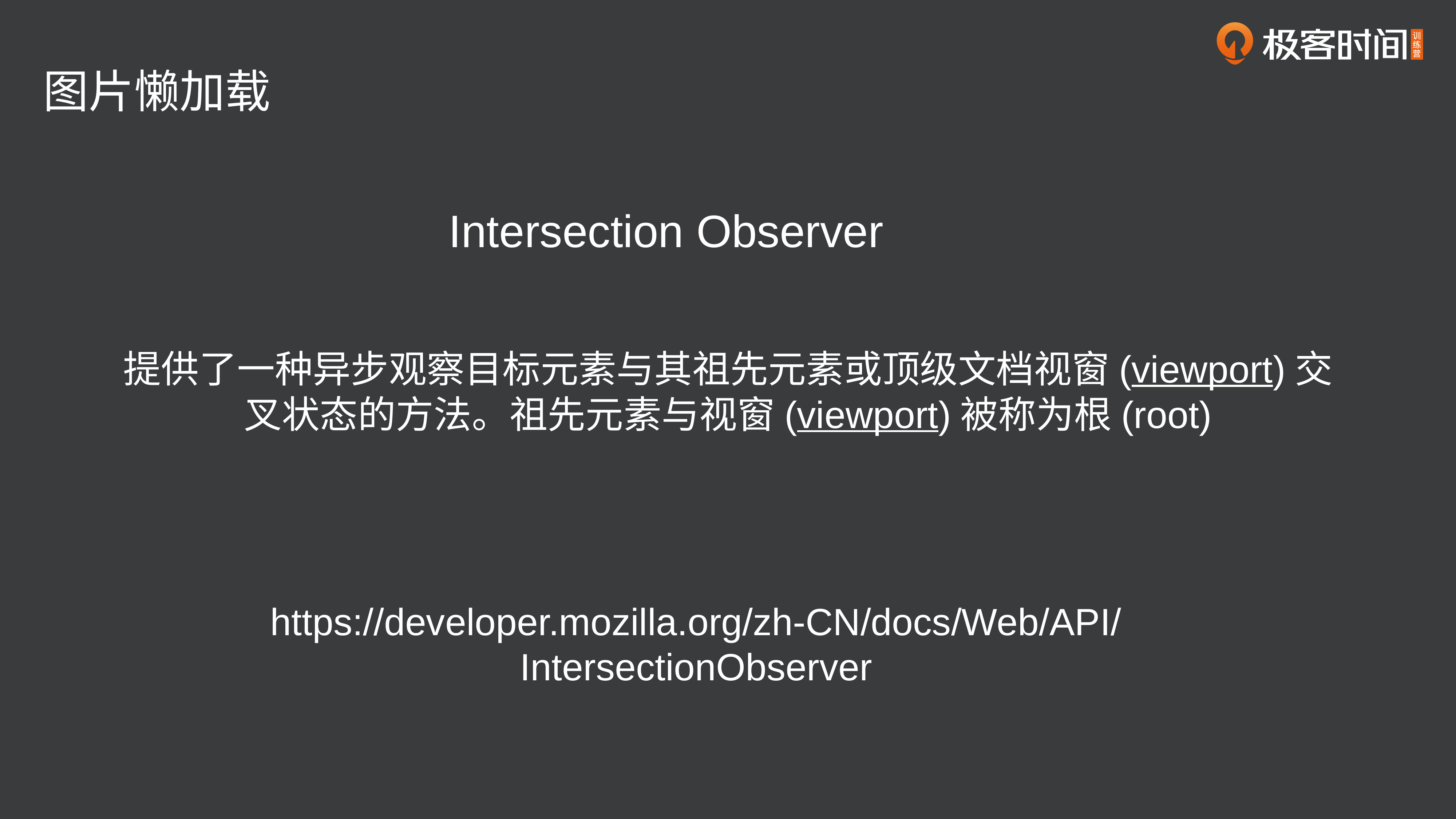

图片懒加载
Intersection Observer
提供了一种异步观察目标元素与其祖先元素或顶级文档视窗(viewport)交叉状态的方法。祖先元素与视窗(viewport)被称为根(root)
https://developer.mozilla.org/zh-CN/docs/Web/API/IntersectionObserver